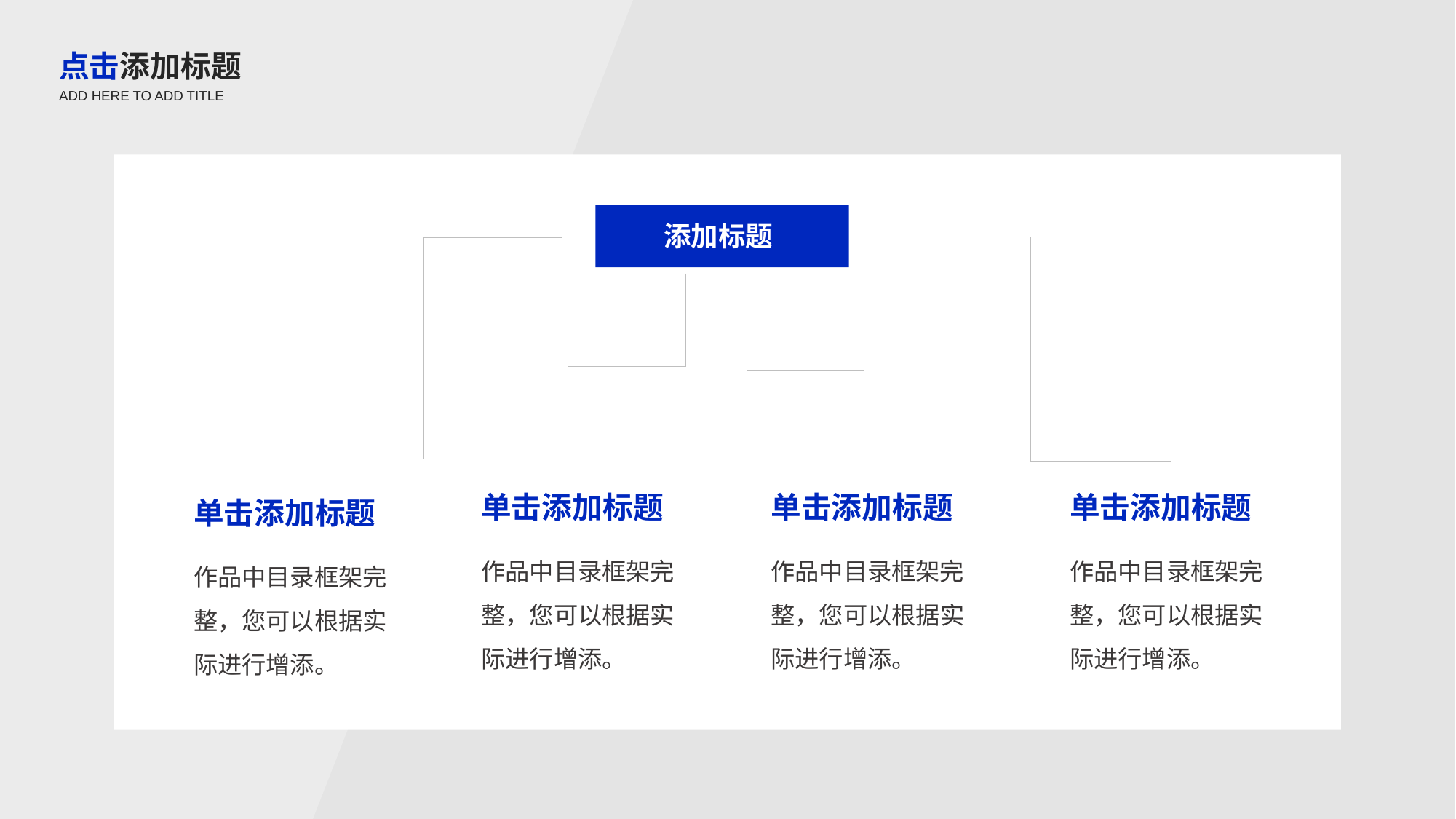

点击添加标题
ADD HERE TO ADD TITLE

添加标题
单击添加标题
单击添加标题
单击添加标题
单击添加标题
作品中目录框架完整，您可以根据实际进行增添。
作品中目录框架完整，您可以根据实际进行增添。
作品中目录框架完整，您可以根据实际进行增添。
作品中目录框架完整，您可以根据实际进行增添。